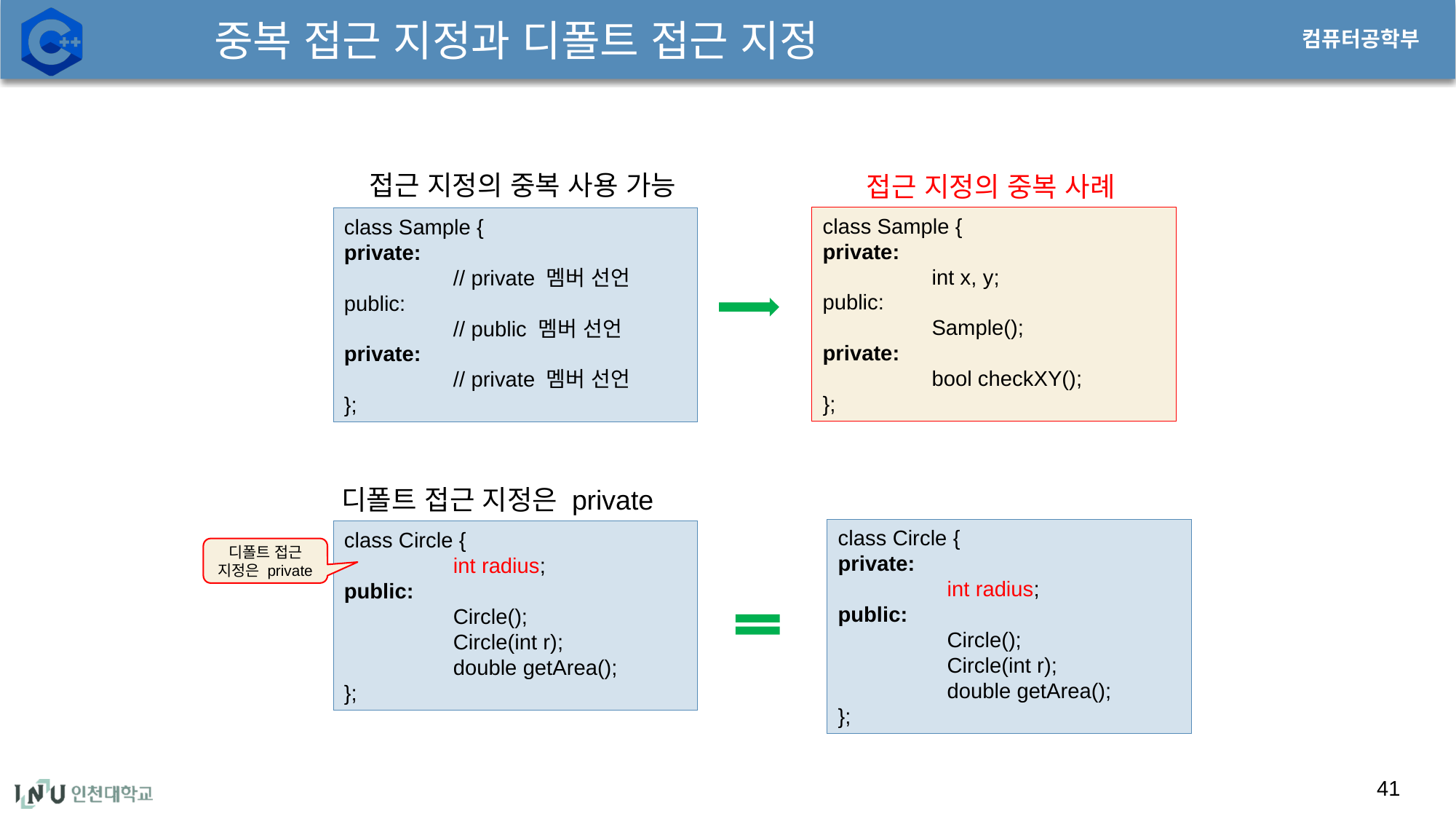

# 중복 접근 지정과 디폴트 접근 지정
접근 지정의 중복 사용 가능
접근 지정의 중복 사례
class Sample {
private:
	int x, y;
public:
	Sample();
private:
	bool checkXY();
};
class Sample {
private:
	// private 멤버 선언
public:
	// public 멤버 선언
private:
	// private 멤버 선언
};

디폴트 접근 지정은 private
class Circle {
private:
	int radius;
public:
	Circle();
	Circle(int r);
	double getArea();
};
class Circle {
	int radius;
public:
	Circle();
	Circle(int r);
	double getArea();
};
디폴트 접근 지정은 private